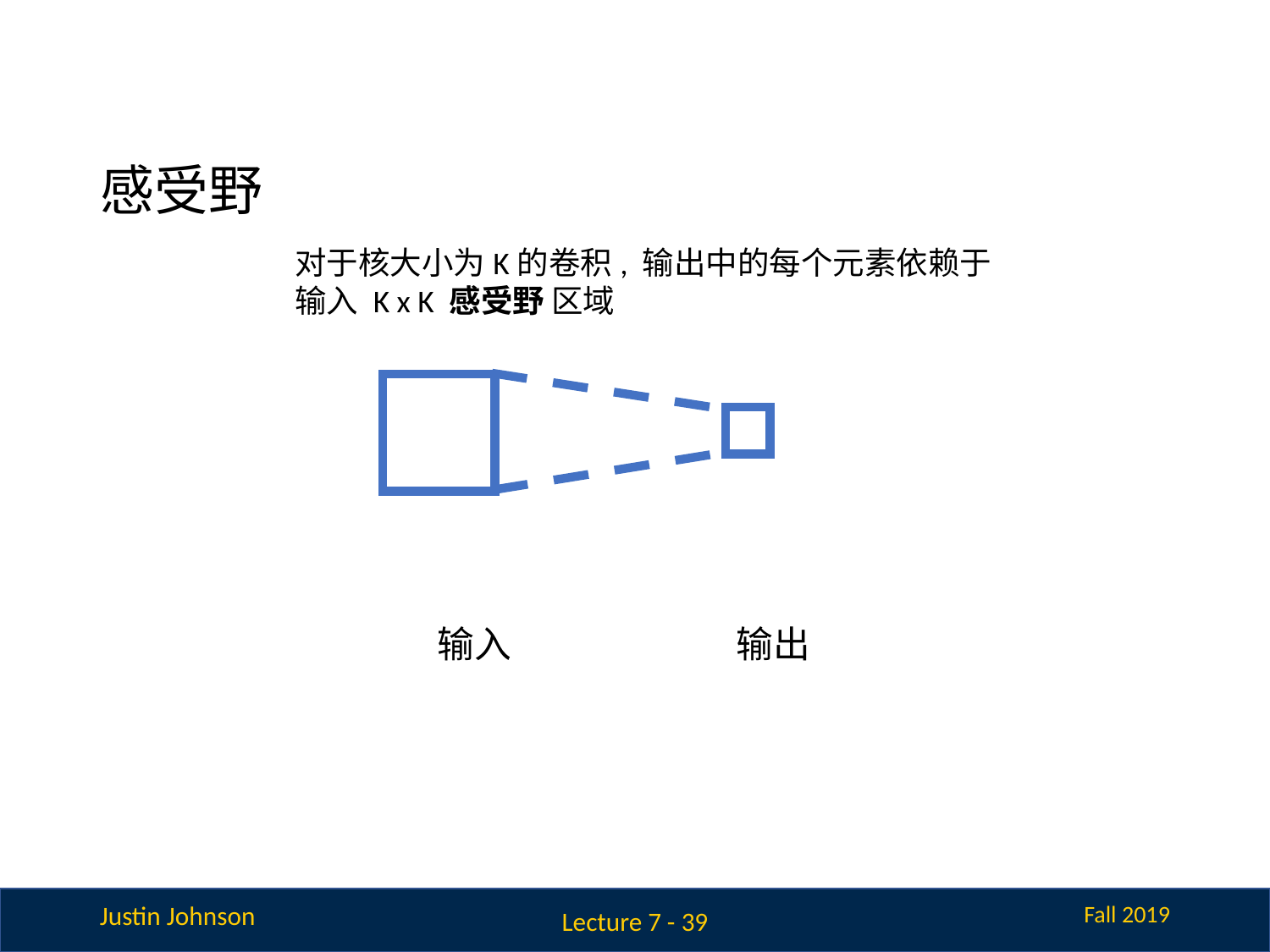

# 感受野
对于核大小为K的卷积, 输出中的每个元素依赖于输入 K x K 感受野 区域
|  |  |  |  |  |  |  |
| --- | --- | --- | --- | --- | --- | --- |
|  |  |  |  |  |  |  |
|  |  |  |  |  |  |  |
|  |  |  |  |  |  |  |
|  |  |  |  |  |  |  |
|  |  |  |  |  |  |  |
|  |  |  |  |  |  |  |
|  |  |  |  |  |  |  |
| --- | --- | --- | --- | --- | --- | --- |
|  |  |  |  |  |  |  |
|  |  |  |  |  |  |  |
|  |  |  |  |  |  |  |
|  |  |  |  |  |  |  |
|  |  |  |  |  |  |  |
|  |  |  |  |  |  |  |

输出
输入
Lecture 7 - 39